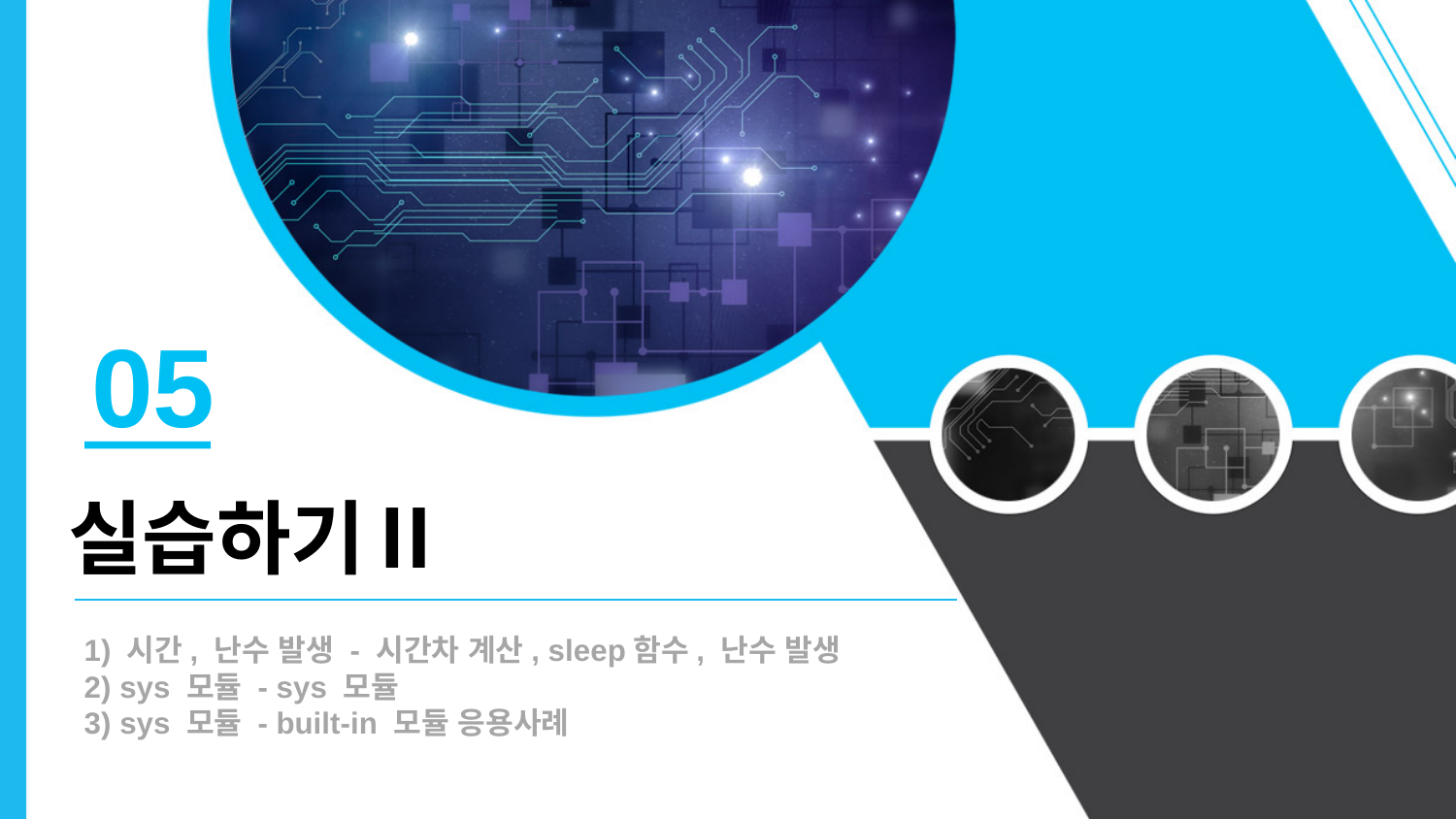

05

실습하기Ⅱ
1) 시간, 난수 발생 - 시간차 계산, sleep함수, 난수 발생
2) sys 모듈 - sys 모듈
3) sys 모듈 - built-in 모듈 응용사례